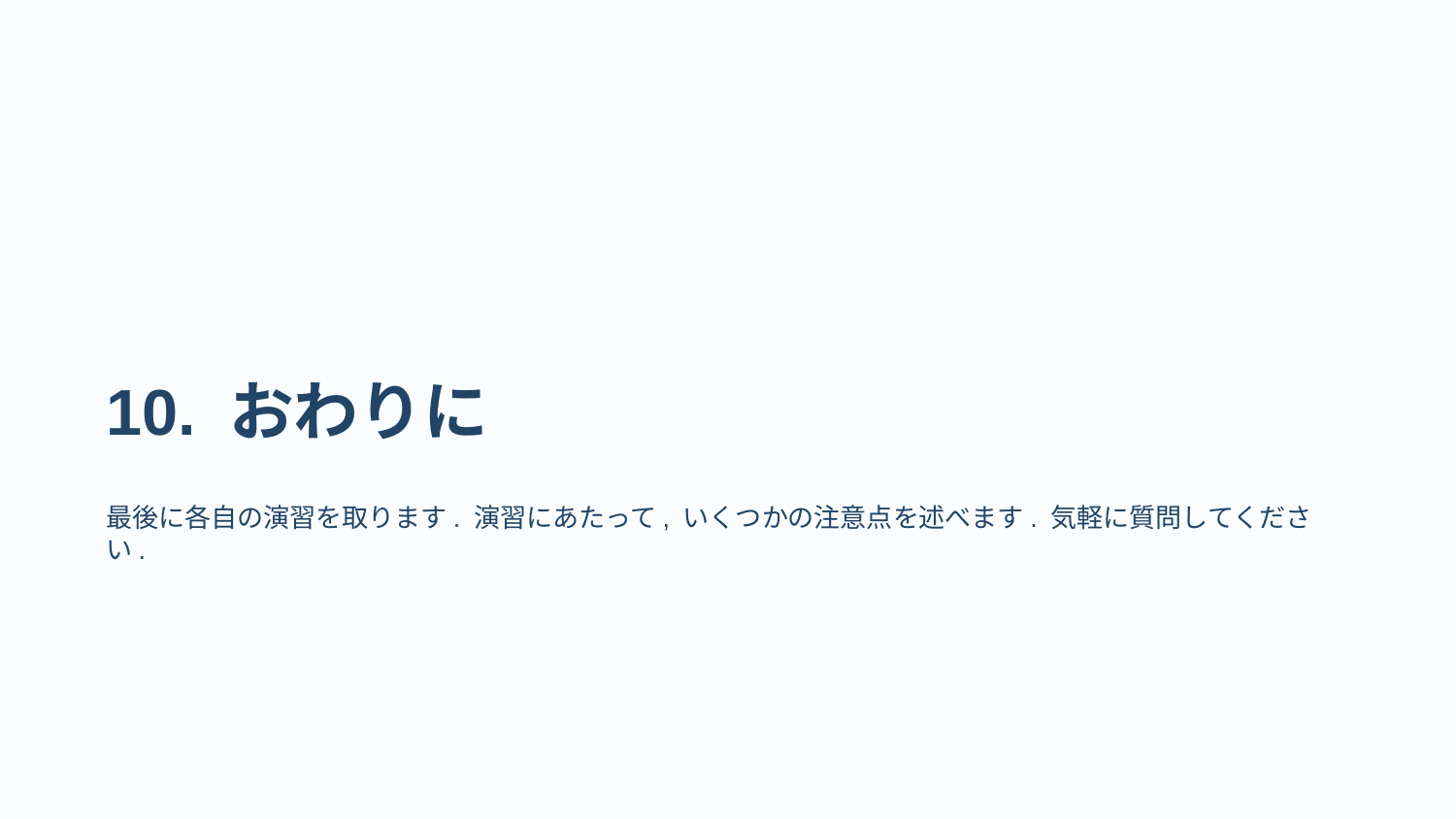

# 10. おわりに
最後に各自の演習を取ります. 演習にあたって, いくつかの注意点を述べます. 気軽に質問してください.